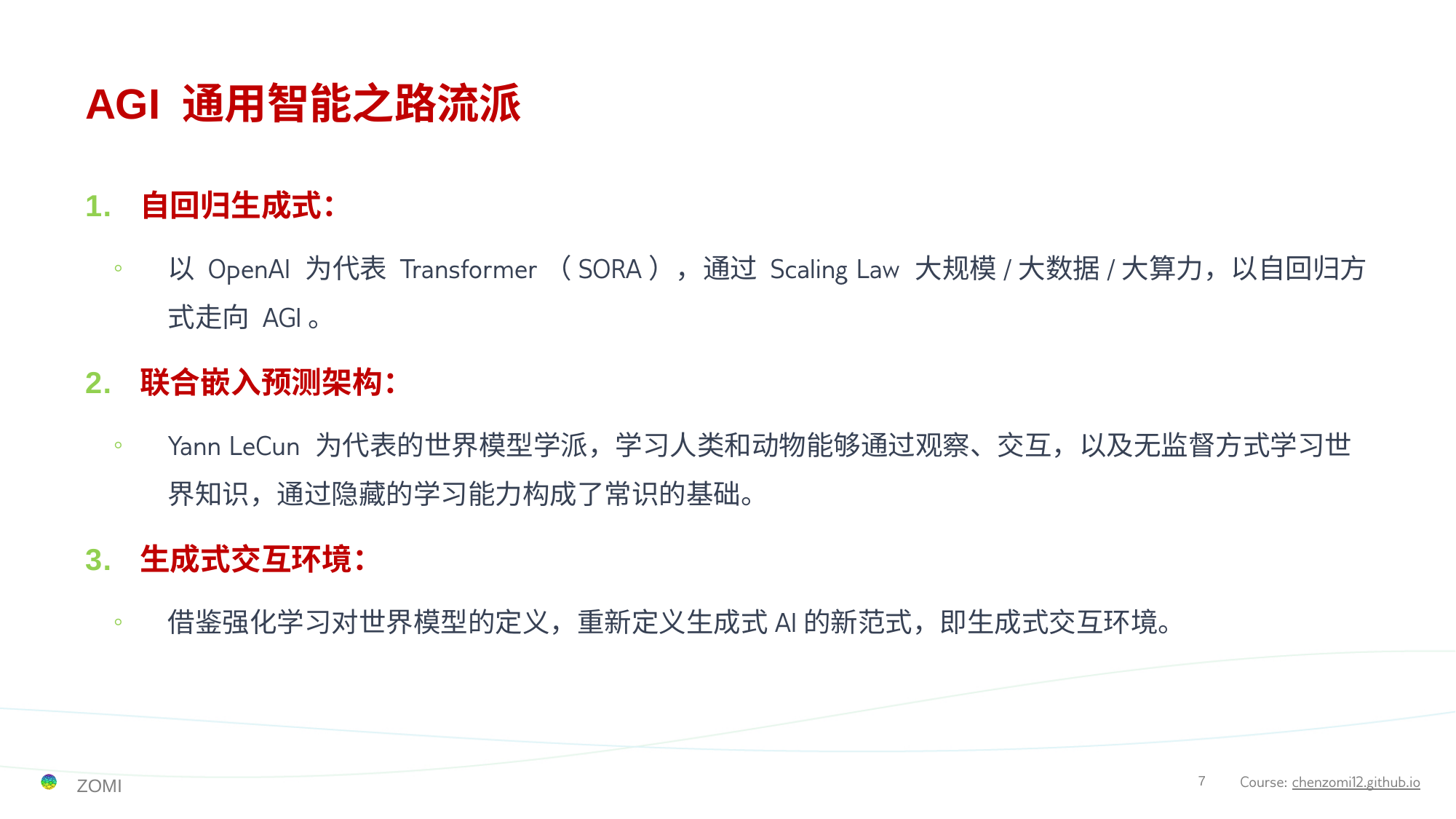

# AGI 通用智能之路流派
自回归生成式：
以 OpenAI 为代表 Transformer（SORA），通过 Scaling Law 大规模/大数据/大算力，以自回归方式走向 AGI。
联合嵌入预测架构：
Yann LeCun 为代表的世界模型学派，学习人类和动物能够通过观察、交互，以及无监督方式学习世界知识，通过隐藏的学习能力构成了常识的基础。
生成式交互环境：
借鉴强化学习对世界模型的定义，重新定义生成式AI的新范式，即生成式交互环境。